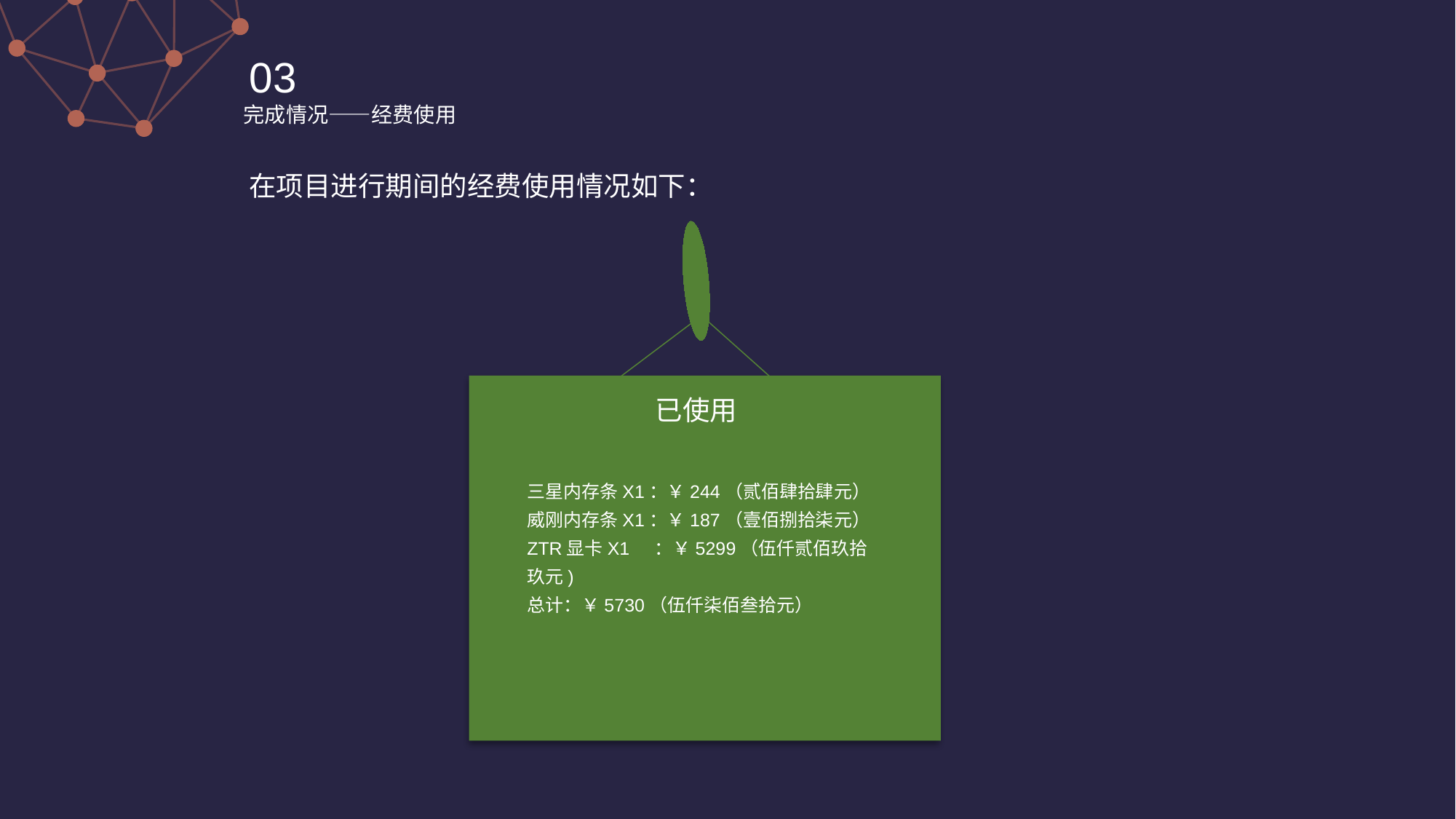

03
完成情况——经费使用

   在项目进行期间的经费使用情况如下：

已使用
三星内存条X1：￥244（贰佰肆拾肆元）
威刚内存条X1：￥187（壹佰捌拾柒元）
ZTR显卡X1    ：￥5299（伍仟贰佰玖拾玖元)
总计：￥5730（伍仟柒佰叁拾元）